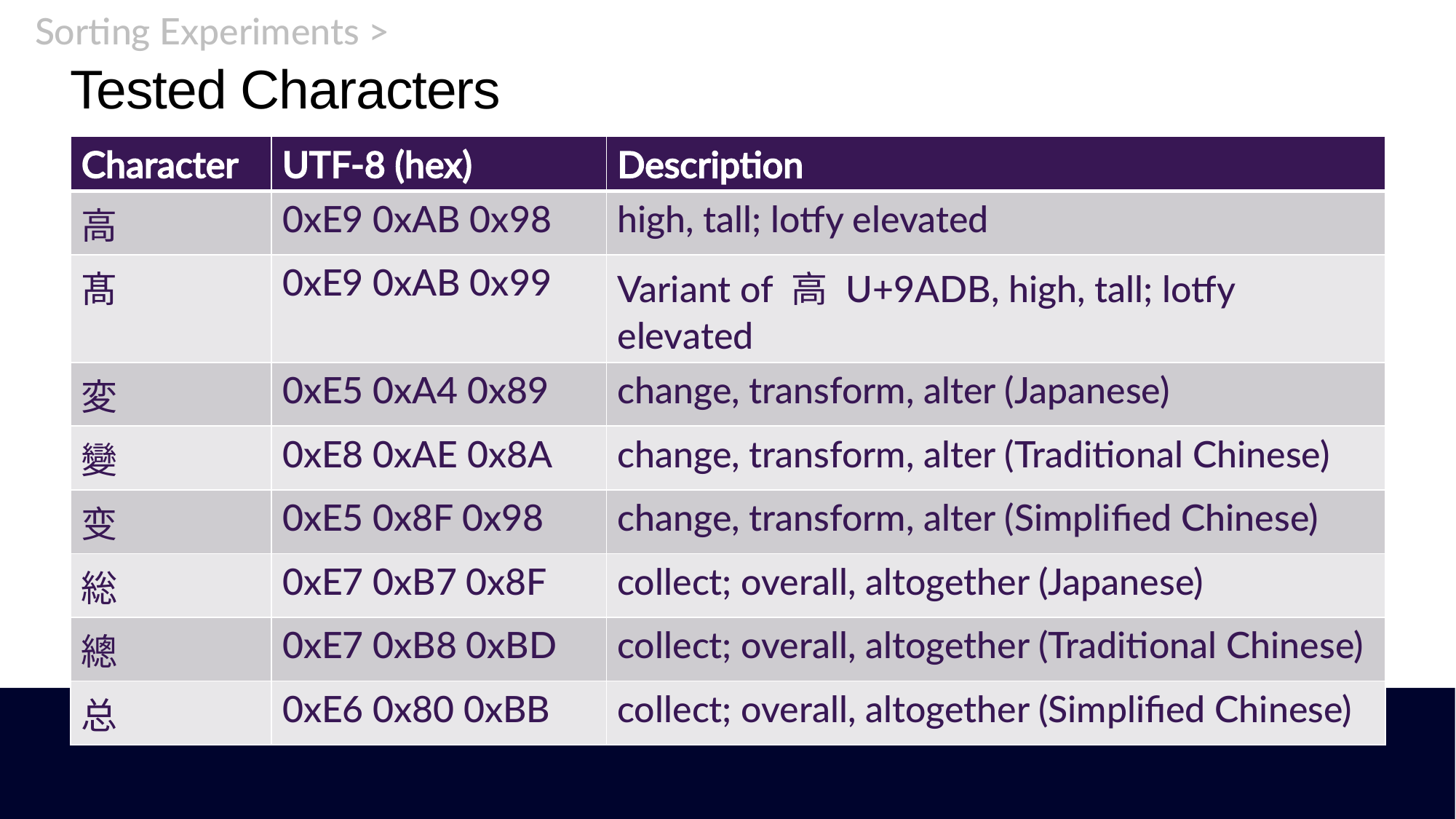

Sorting Experiments >
# Tested Characters
| Character | UTF-8 (hex) | Description |
| --- | --- | --- |
| 高 | 0xE9 0xAB 0x98 | high, tall; lotfy elevated |
| 髙 | 0xE9 0xAB 0x99 | Variant of 高 U+9ADB, high, tall; lotfy elevated |
| 変 | 0xE5 0xA4 0x89 | change, transform, alter (Japanese) |
| 變 | 0xE8 0xAE 0x8A | change, transform, alter (Traditional Chinese) |
| 变 | 0xE5 0x8F 0x98 | change, transform, alter (Simplified Chinese) |
| 総 | 0xE7 0xB7 0x8F | collect; overall, altogether (Japanese) |
| 總 | 0xE7 0xB8 0xBD | collect; overall, altogether (Traditional Chinese) |
| 总 | 0xE6 0x80 0xBB | collect; overall, altogether (Simplified Chinese) |